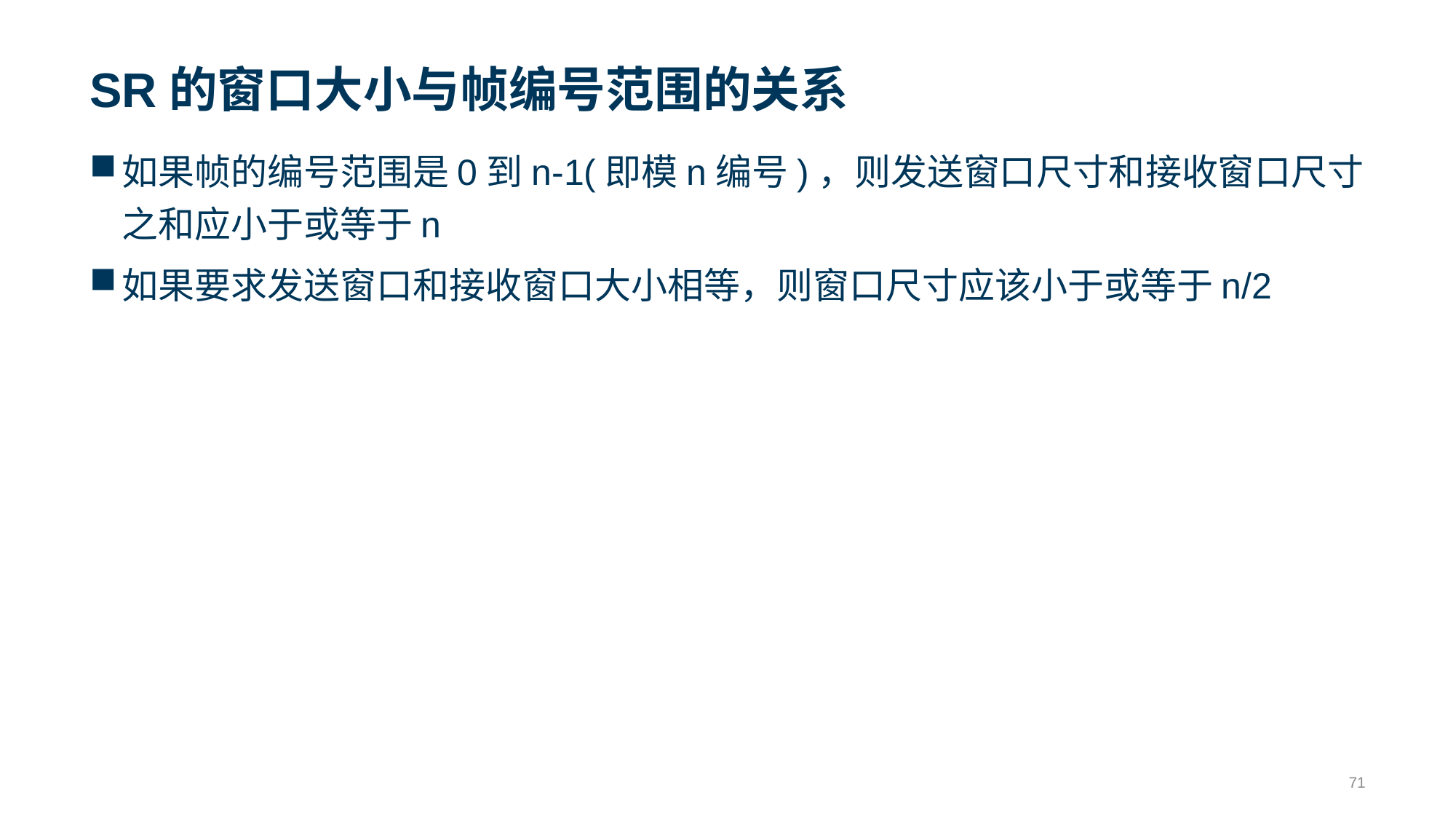

# SR的窗口大小与帧编号范围的关系
如果帧的编号范围是0到n-1(即模n编号)，则发送窗口尺寸和接收窗口尺寸之和应小于或等于n
如果要求发送窗口和接收窗口大小相等，则窗口尺寸应该小于或等于n/2

71